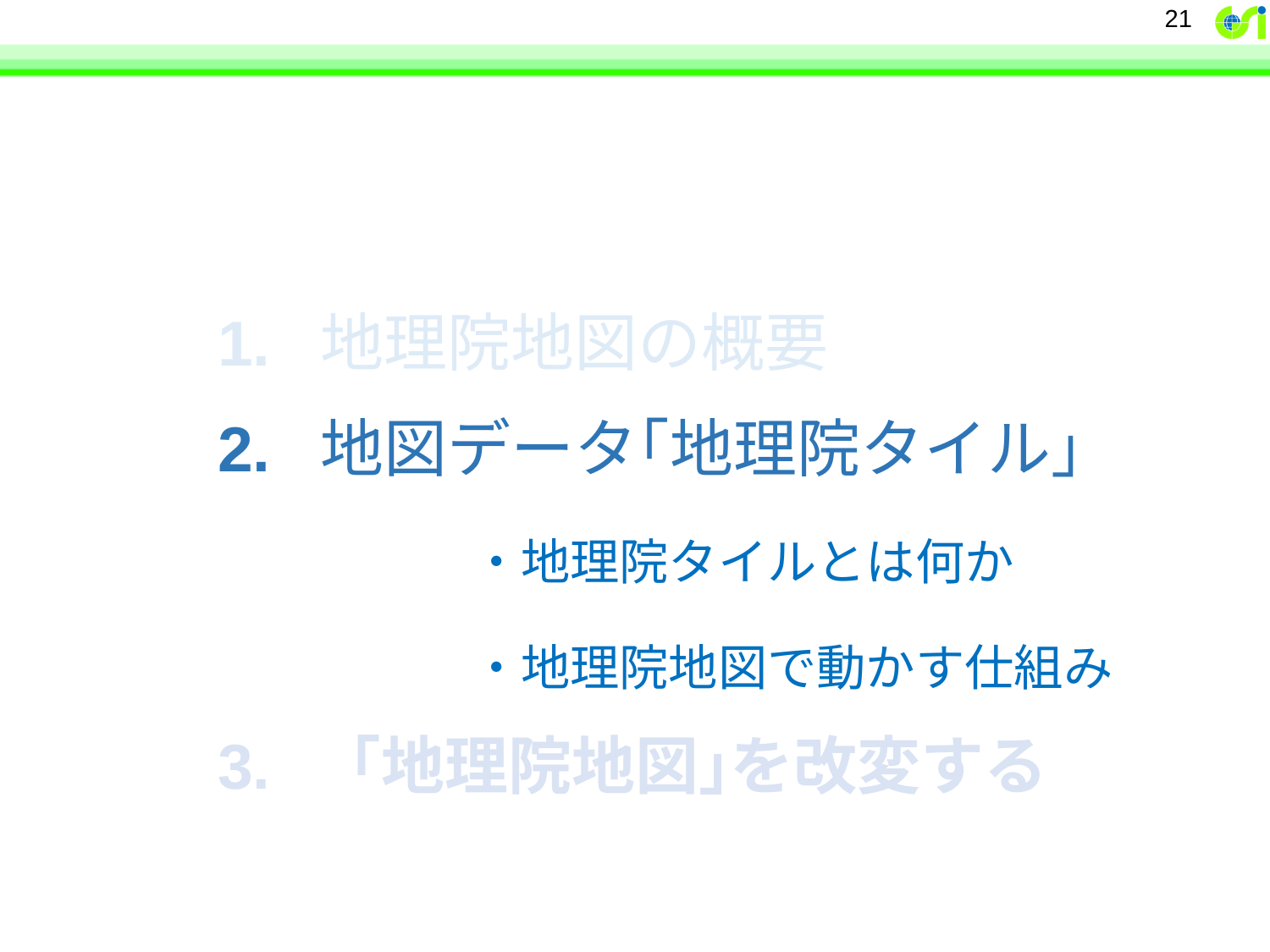

21
# 1.  地理院地図の概要 2.  地図データ｢地理院タイル｣ ・地理院タイルとは何か ・地理院地図で動かす仕組み 3.　｢地理院地図｣を改変する